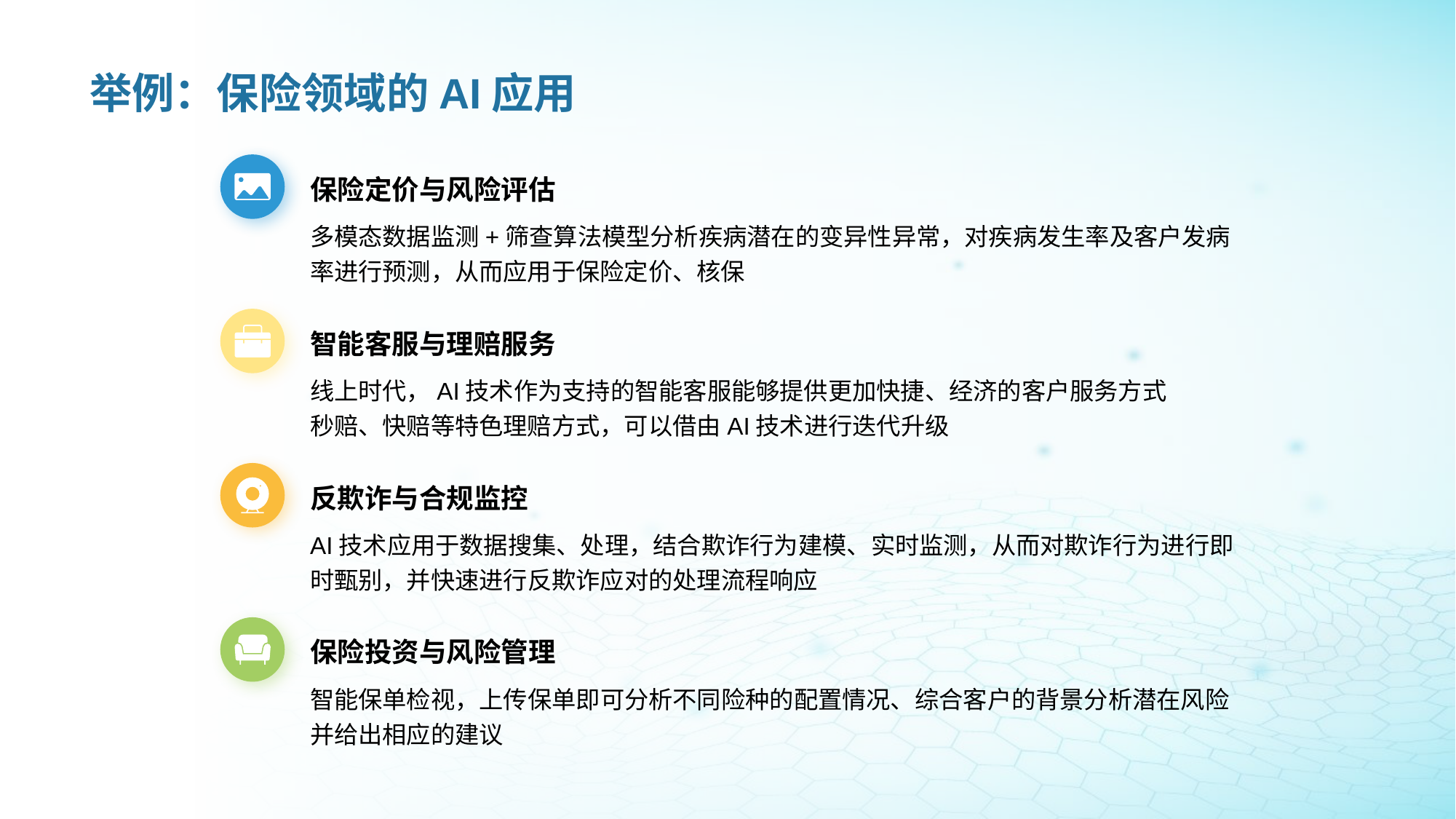

# 举例：保险领域的AI应用
保险定价与风险评估
多模态数据监测+筛查算法模型分析疾病潜在的变异性异常，对疾病发生率及客户发病率进行预测，从而应用于保险定价、核保

智能客服与理赔服务
线上时代，AI技术作为支持的智能客服能够提供更加快捷、经济的客户服务方式
秒赔、快赔等特色理赔方式，可以借由AI技术进行迭代升级

反欺诈与合规监控
AI技术应用于数据搜集、处理，结合欺诈行为建模、实时监测，从而对欺诈行为进行即时甄别，并快速进行反欺诈应对的处理流程响应

保险投资与风险管理
智能保单检视，上传保单即可分析不同险种的配置情况、综合客户的背景分析潜在风险并给出相应的建议